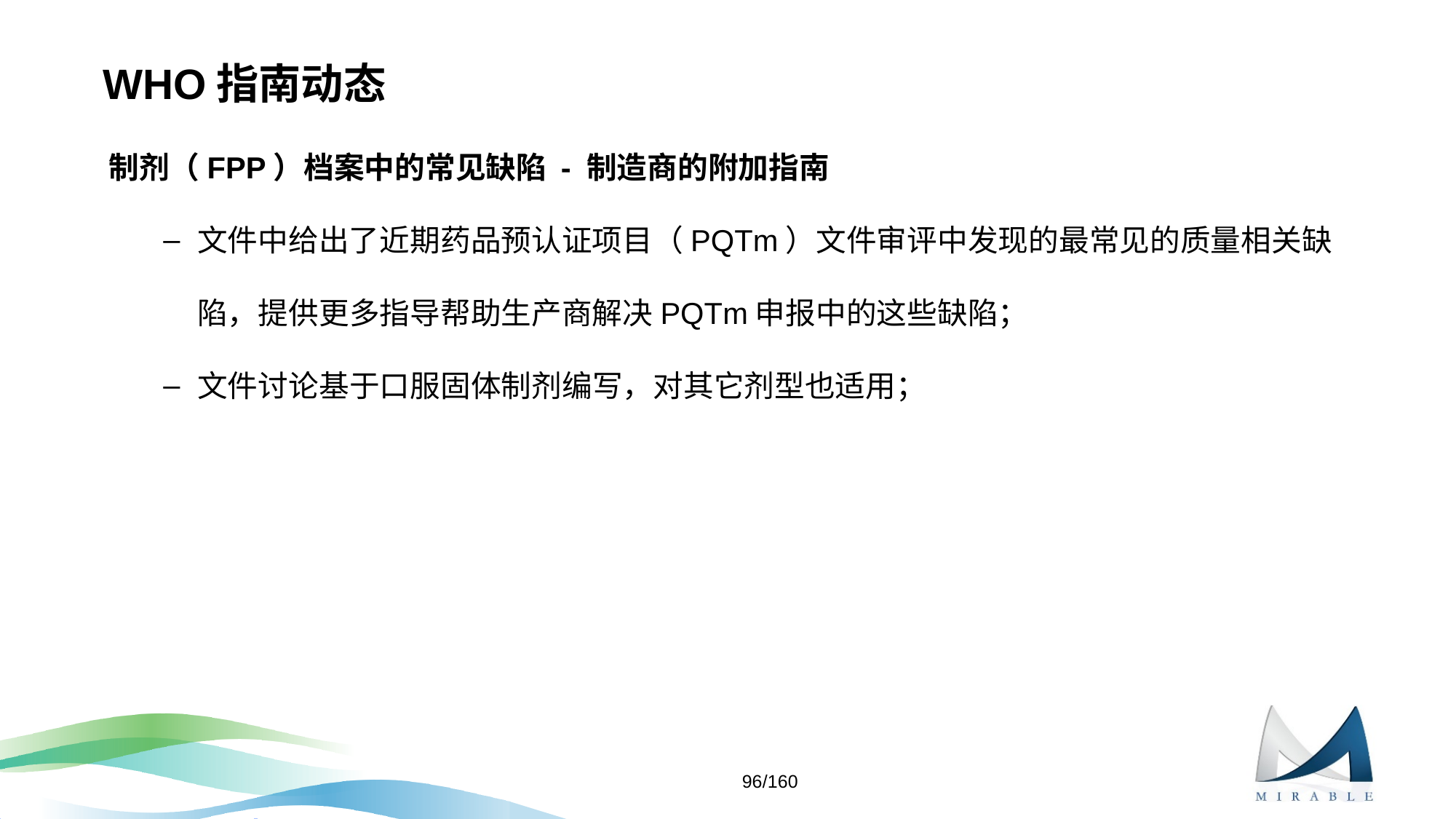

# WHO指南动态
制剂（FPP）档案中的常见缺陷 - 制造商的附加指南
文件中给出了近期药品预认证项目（PQTm）文件审评中发现的最常见的质量相关缺陷，提供更多指导帮助生产商解决PQTm申报中的这些缺陷；
文件讨论基于口服固体制剂编写，对其它剂型也适用；
96/160